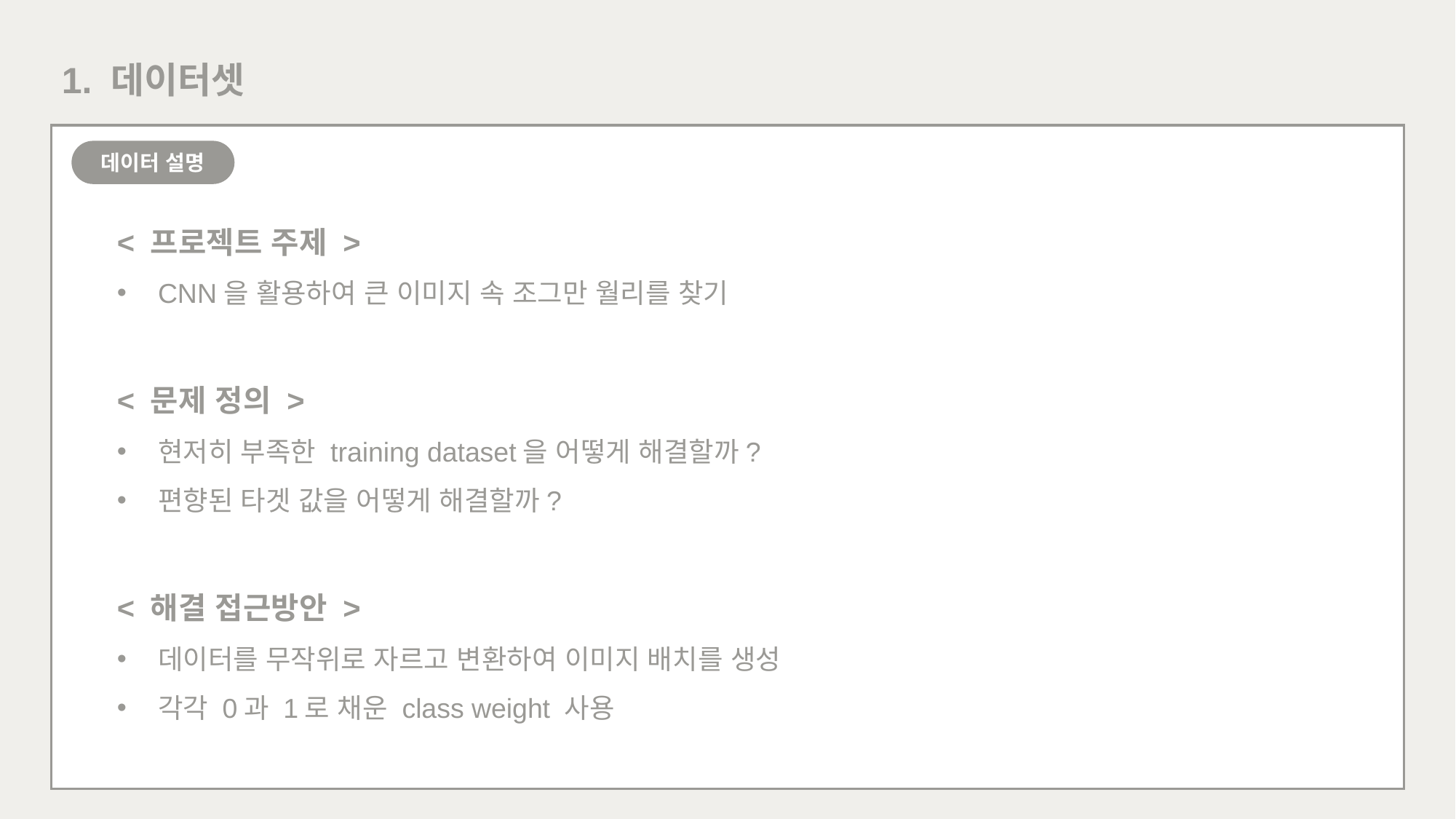

1. 데이터셋

데이터 설명
< 프로젝트 주제 >
CNN을 활용하여 큰 이미지 속 조그만 월리를 찾기

< 문제 정의 >
현저히 부족한 training dataset을 어떻게 해결할까?
편향된 타겟 값을 어떻게 해결할까?

< 해결 접근방안 >
데이터를 무작위로 자르고 변환하여 이미지 배치를 생성
각각 0과 1로 채운 class weight 사용